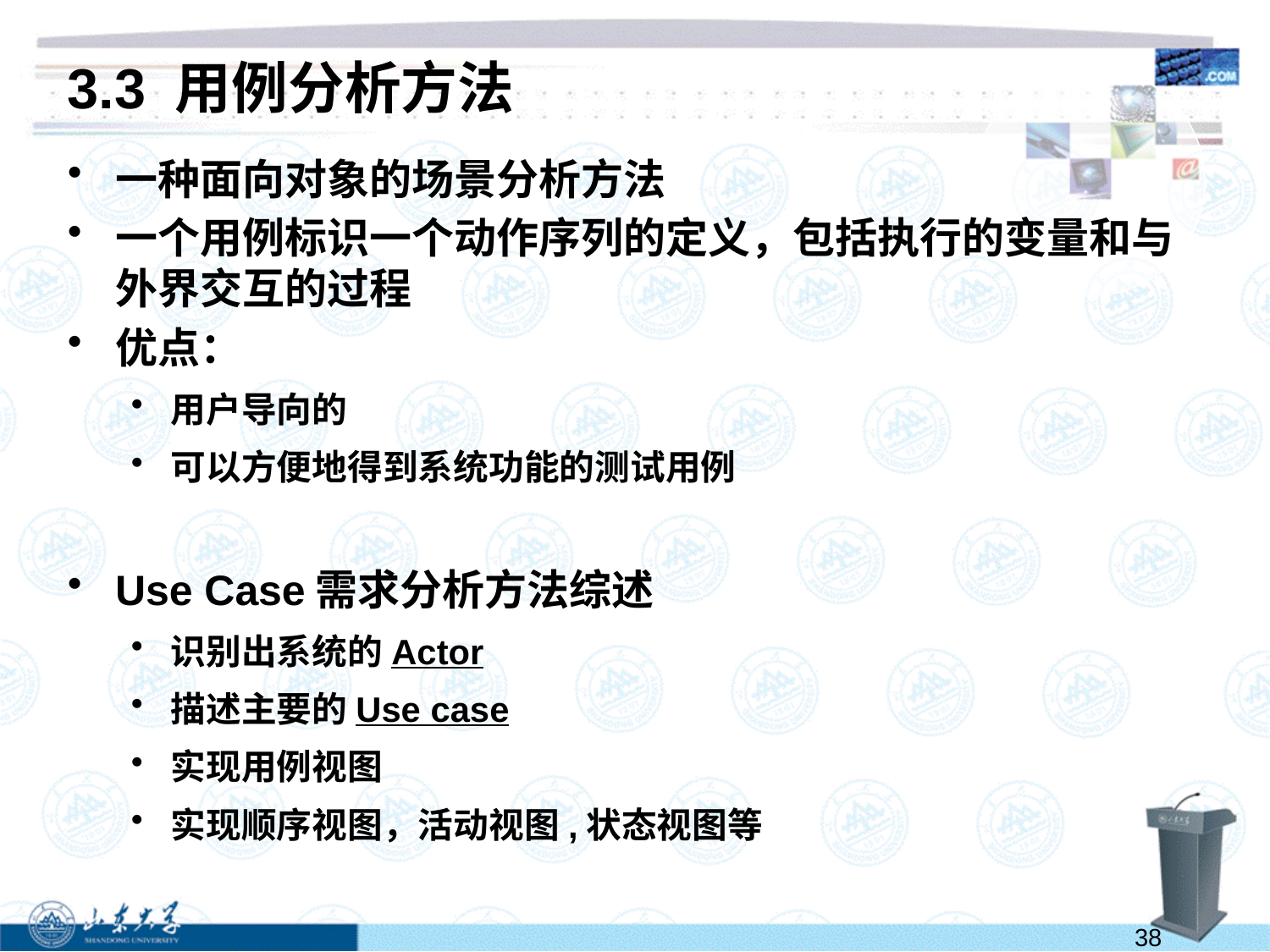

# 3.3 用例分析方法
一种面向对象的场景分析方法
一个用例标识一个动作序列的定义，包括执行的变量和与外界交互的过程
优点：
用户导向的
可以方便地得到系统功能的测试用例

Use Case需求分析方法综述
识别出系统的Actor
描述主要的Use case
实现用例视图
实现顺序视图，活动视图,状态视图等

38